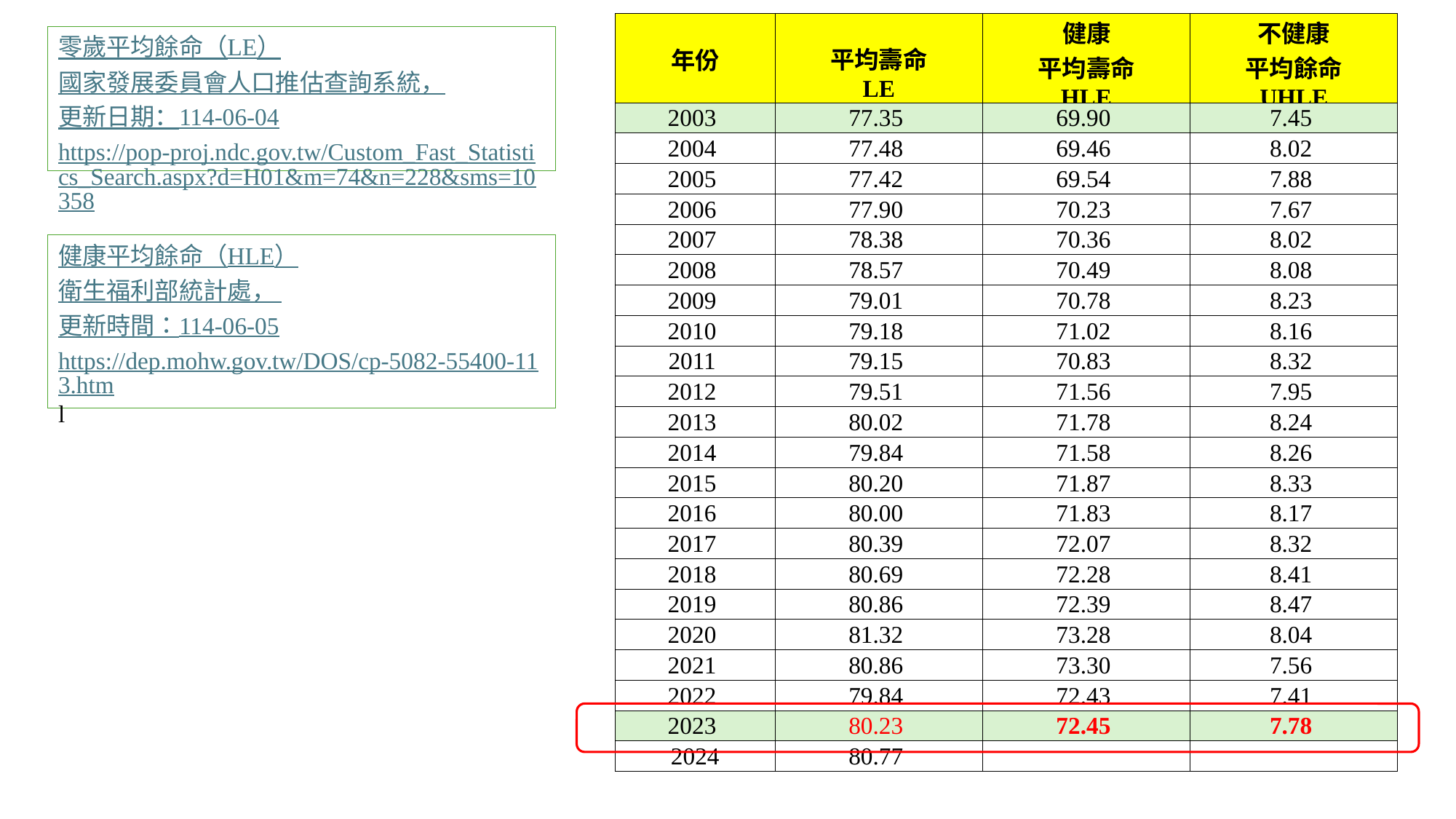

| 年份 | 平均壽命 LE | 健康 平均壽命 HLE | 不健康 平均餘命 UHLE |
| --- | --- | --- | --- |
| 2003 | 77.35 | 69.90 | 7.45 |
| 2004 | 77.48 | 69.46 | 8.02 |
| 2005 | 77.42 | 69.54 | 7.88 |
| 2006 | 77.90 | 70.23 | 7.67 |
| 2007 | 78.38 | 70.36 | 8.02 |
| 2008 | 78.57 | 70.49 | 8.08 |
| 2009 | 79.01 | 70.78 | 8.23 |
| 2010 | 79.18 | 71.02 | 8.16 |
| 2011 | 79.15 | 70.83 | 8.32 |
| 2012 | 79.51 | 71.56 | 7.95 |
| 2013 | 80.02 | 71.78 | 8.24 |
| 2014 | 79.84 | 71.58 | 8.26 |
| 2015 | 80.20 | 71.87 | 8.33 |
| 2016 | 80.00 | 71.83 | 8.17 |
| 2017 | 80.39 | 72.07 | 8.32 |
| 2018 | 80.69 | 72.28 | 8.41 |
| 2019 | 80.86 | 72.39 | 8.47 |
| 2020 | 81.32 | 73.28 | 8.04 |
| 2021 | 80.86 | 73.30 | 7.56 |
| 2022 | 79.84 | 72.43 | 7.41 |
| 2023 | 80.23 | 72.45 | 7.78 |
| 2024 | 80.77 |  |  |
零歲平均餘命（LE）
國家發展委員會人口推估查詢系統，
更新日期：114-06-04
https://pop-proj.ndc.gov.tw/Custom_Fast_Statistics_Search.aspx?d=H01&m=74&n=228&sms=10358
健康平均餘命（HLE）
衛生福利部統計處，
更新時間：114-06-05
https://dep.mohw.gov.tw/DOS/cp-5082-55400-113.html